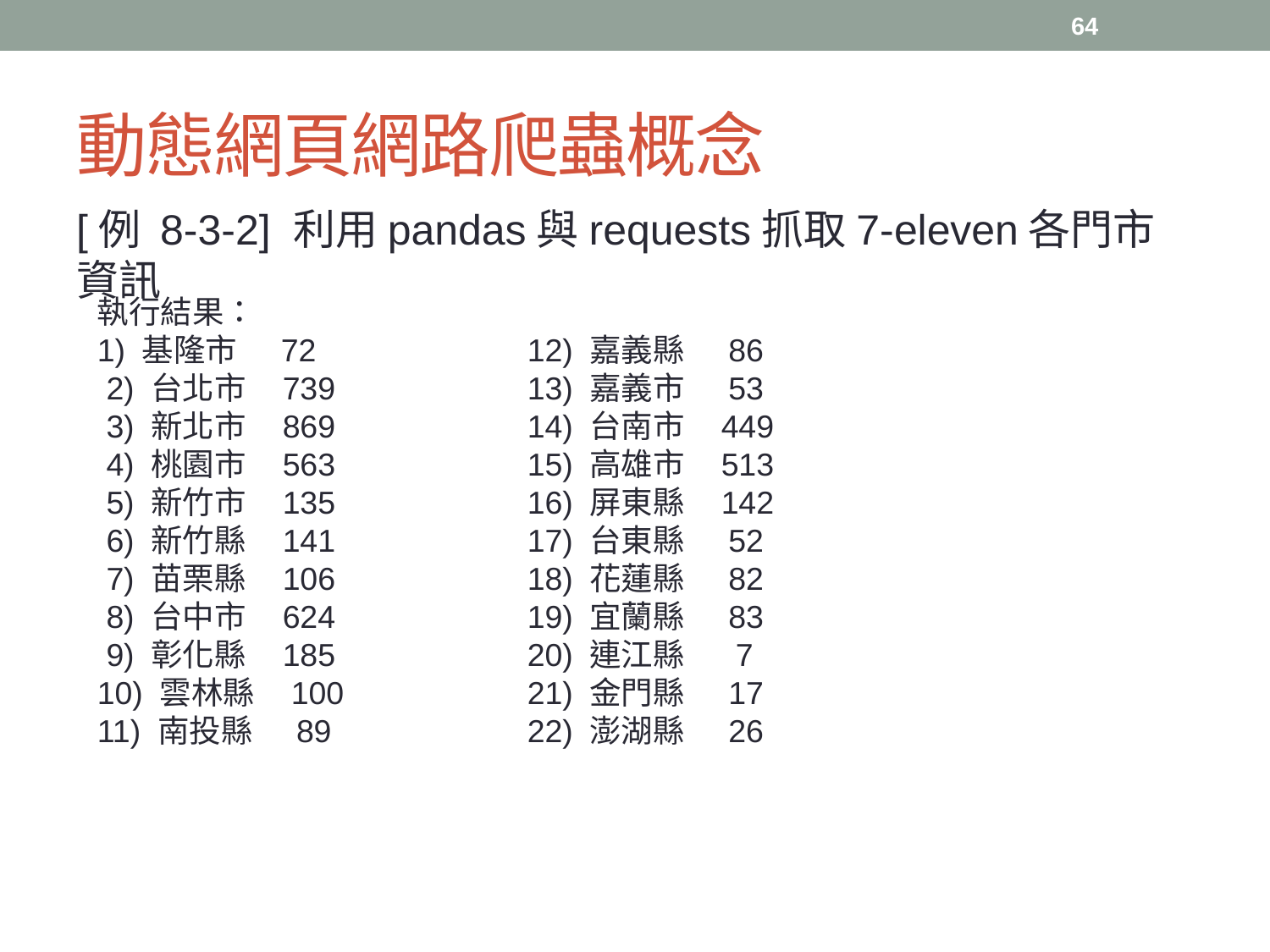

64
# 動態網頁網路爬蟲概念
[例 8-3-2] 利用pandas與requests抓取7-eleven各門市資訊
執行結果：
1) 基隆市     72
 2) 台北市    739
 3) 新北市    869
 4) 桃園市    563
 5) 新竹市    135
 6) 新竹縣    141
 7) 苗栗縣    106
 8) 台中市    624
 9) 彰化縣    185
10) 雲林縣    100
11) 南投縣     89
12) 嘉義縣     86
13) 嘉義市     53
14) 台南市    449
15) 高雄市    513
16) 屏東縣    142
17) 台東縣     52
18) 花蓮縣     82
19) 宜蘭縣     83
20) 連江縣      7
21) 金門縣     17
22) 澎湖縣     26